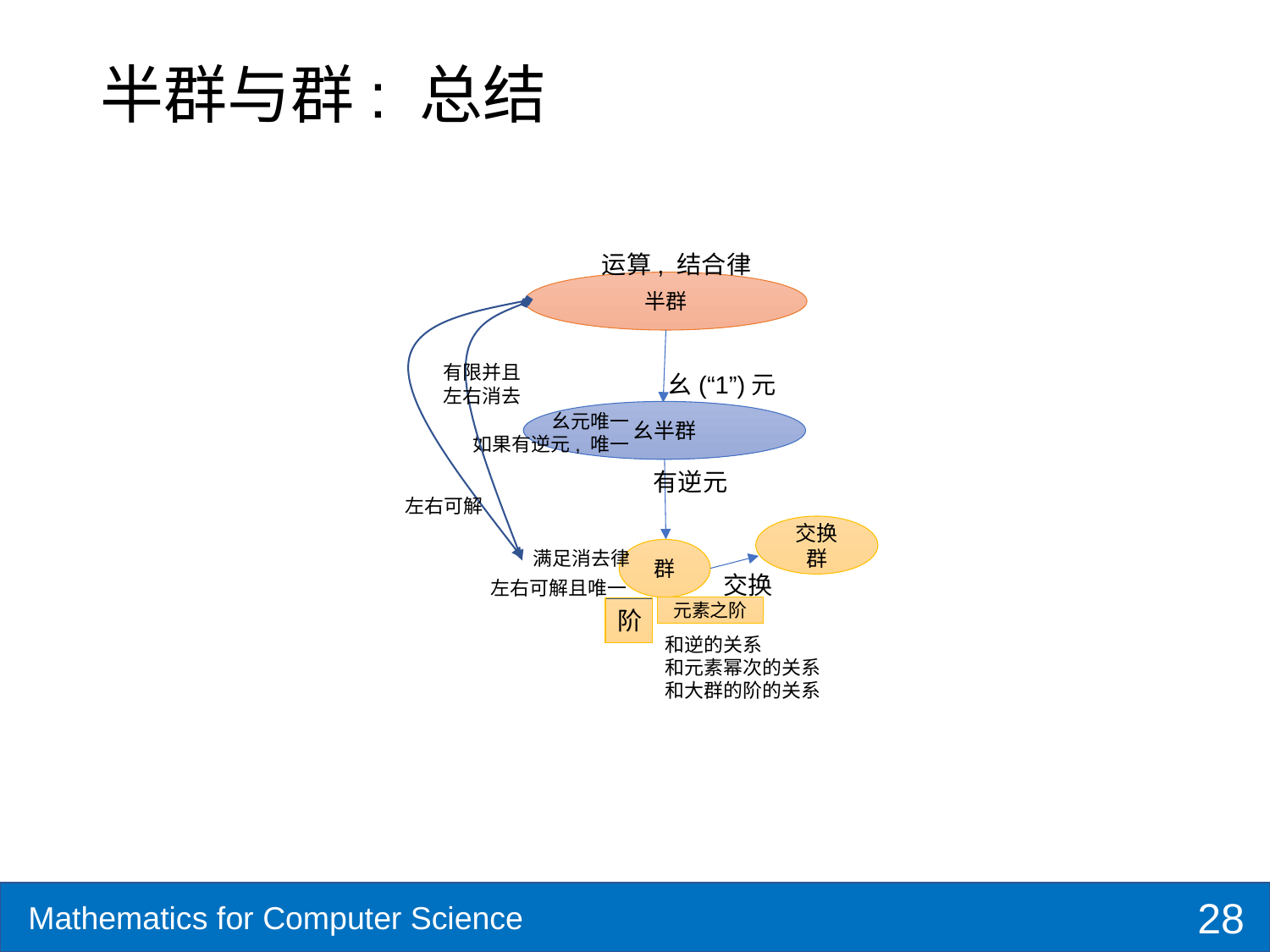

# 半群与群: 总结
运算, 结合律
半群
幺(“1”)元
幺半群
有逆元
交换群
群
交换
幺元唯一
如果有逆元, 唯一
满足消去律
左右可解且唯一

有限并且
左右消去
左右可解
元素之阶
阶
和逆的关系
和元素幂次的关系
和大群的阶的关系
28